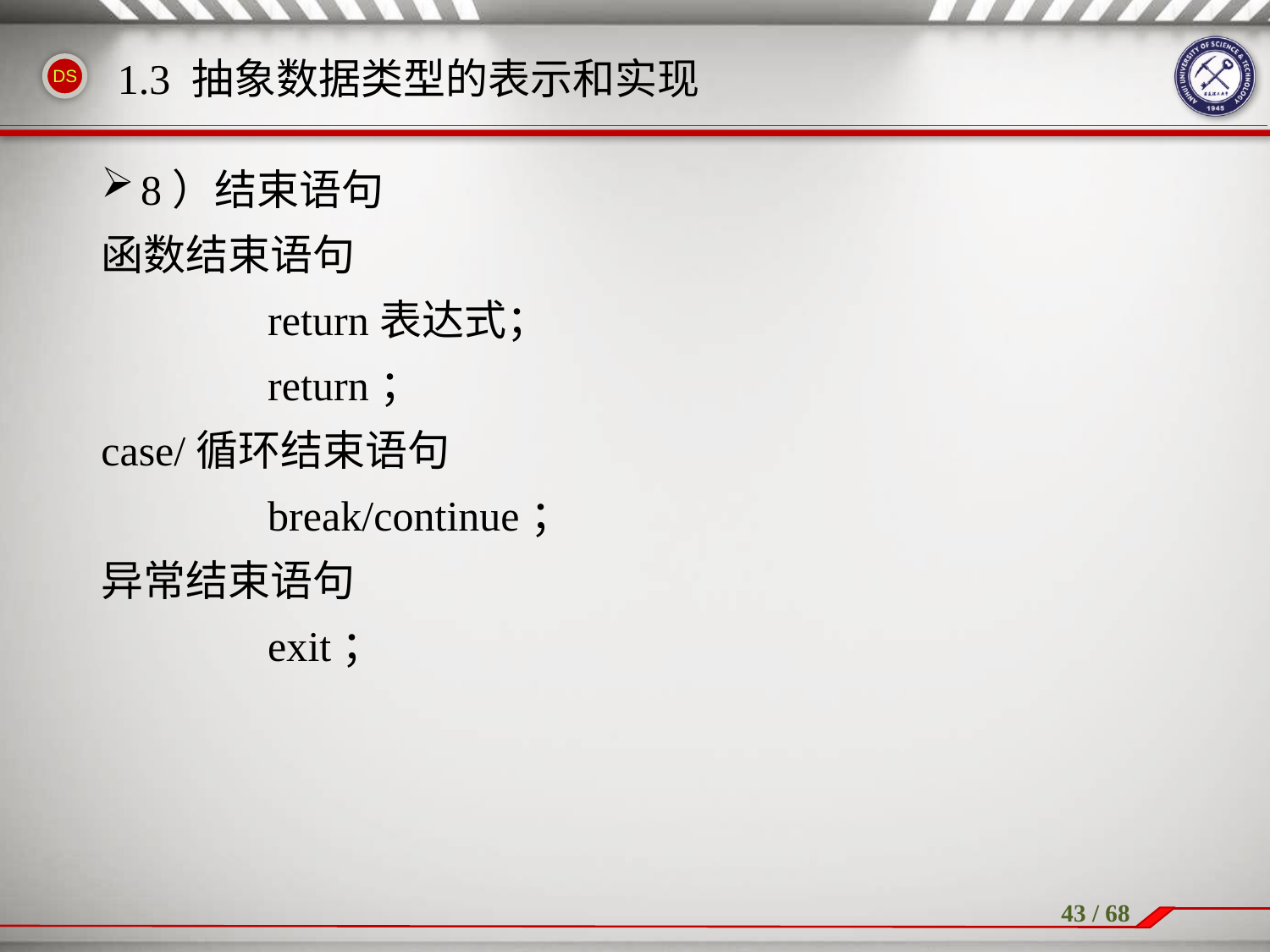

1.3 抽象数据类型的表示和实现
8）结束语句
函数结束语句
		return表达式；
		return；
case/循环结束语句
		break/continue；
异常结束语句
		exit；